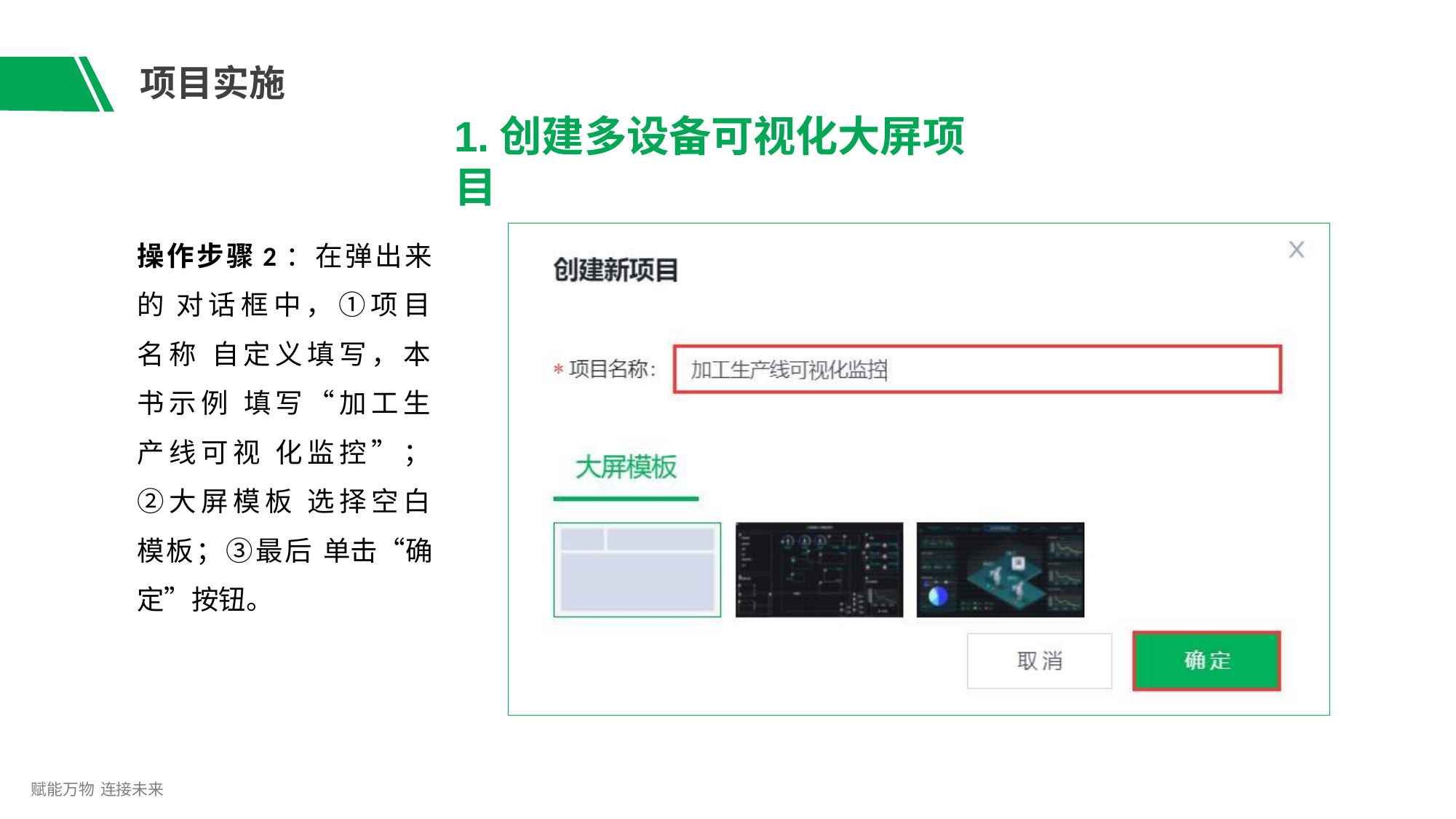

# 项目实施
1.创建多设备可视化大屏项目
操作步骤2：在弹出来的 对话框中，①项目名称 自定义填写，本书示例 填写“加工生产线可视 化监控”；②大屏模板 选择空白模板；③最后 单击“确定”按钮。

赋能万物 连接未来